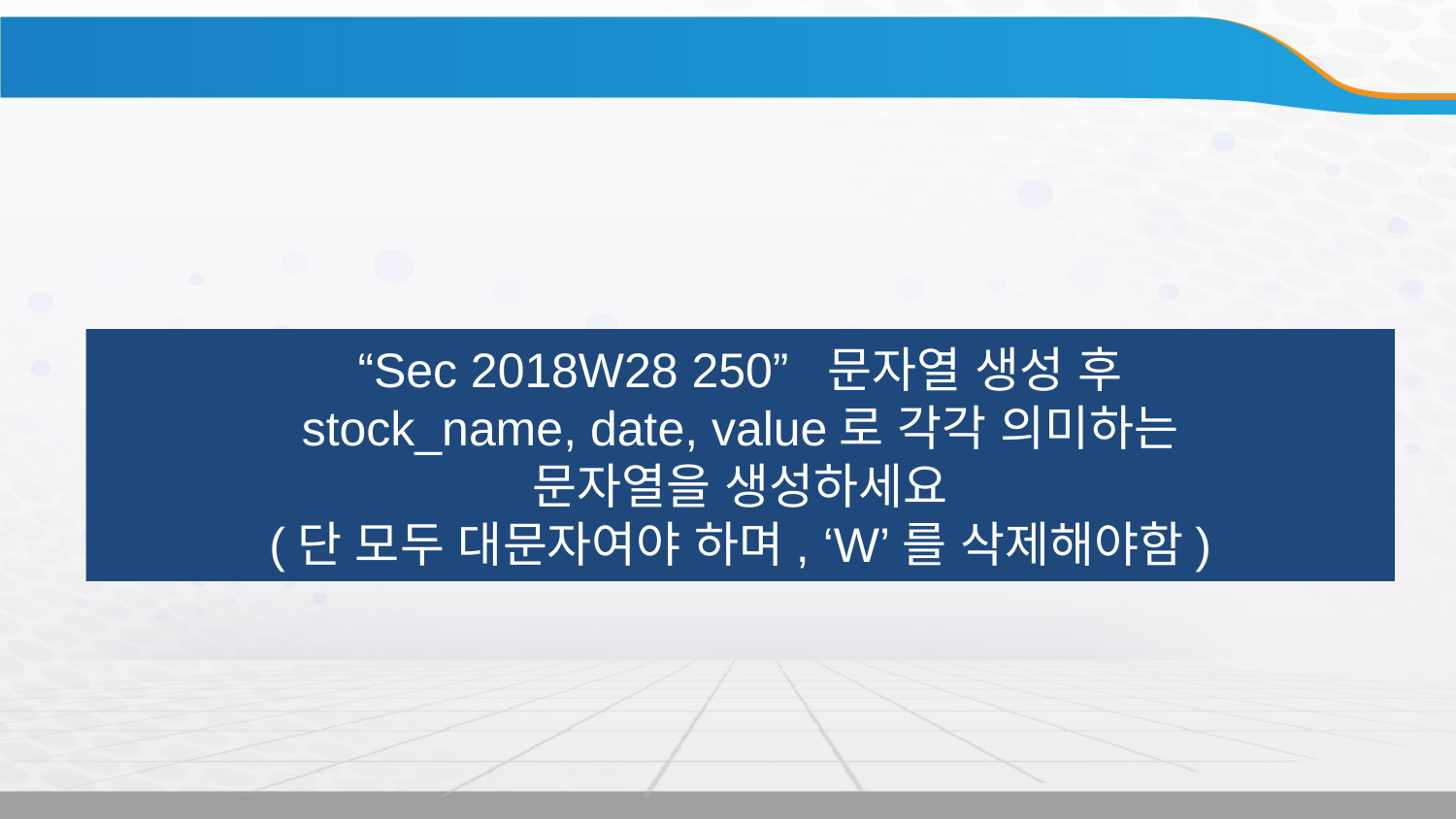

실습
“Sec 2018W28 250”  문자열 생성 후
stock_name, date, value로 각각 의미하는
문자열을 생성하세요
(단 모두 대문자여야 하며, ‘W’를 삭제해야함)